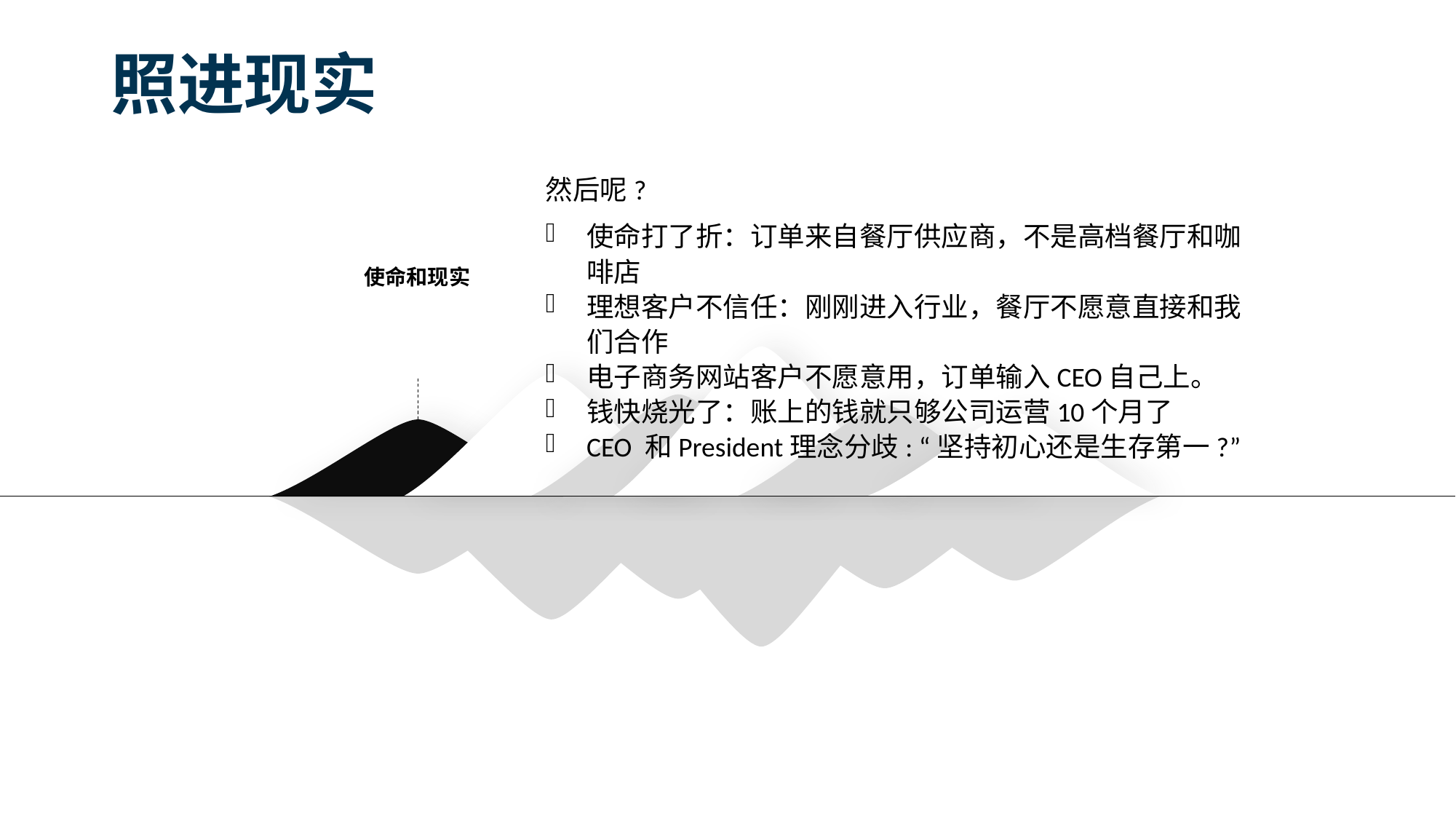

# 照进现实
然后呢?
使命打了折：订单来自餐厅供应商，不是高档餐厅和咖啡店
理想客户不信任：刚刚进入行业，餐厅不愿意直接和我们合作
电子商务网站客户不愿意用，订单输入CEO自己上。
钱快烧光了：账上的钱就只够公司运营10个月了
CEO 和President理念分歧: “坚持初心还是生存第一?”
使命和现实